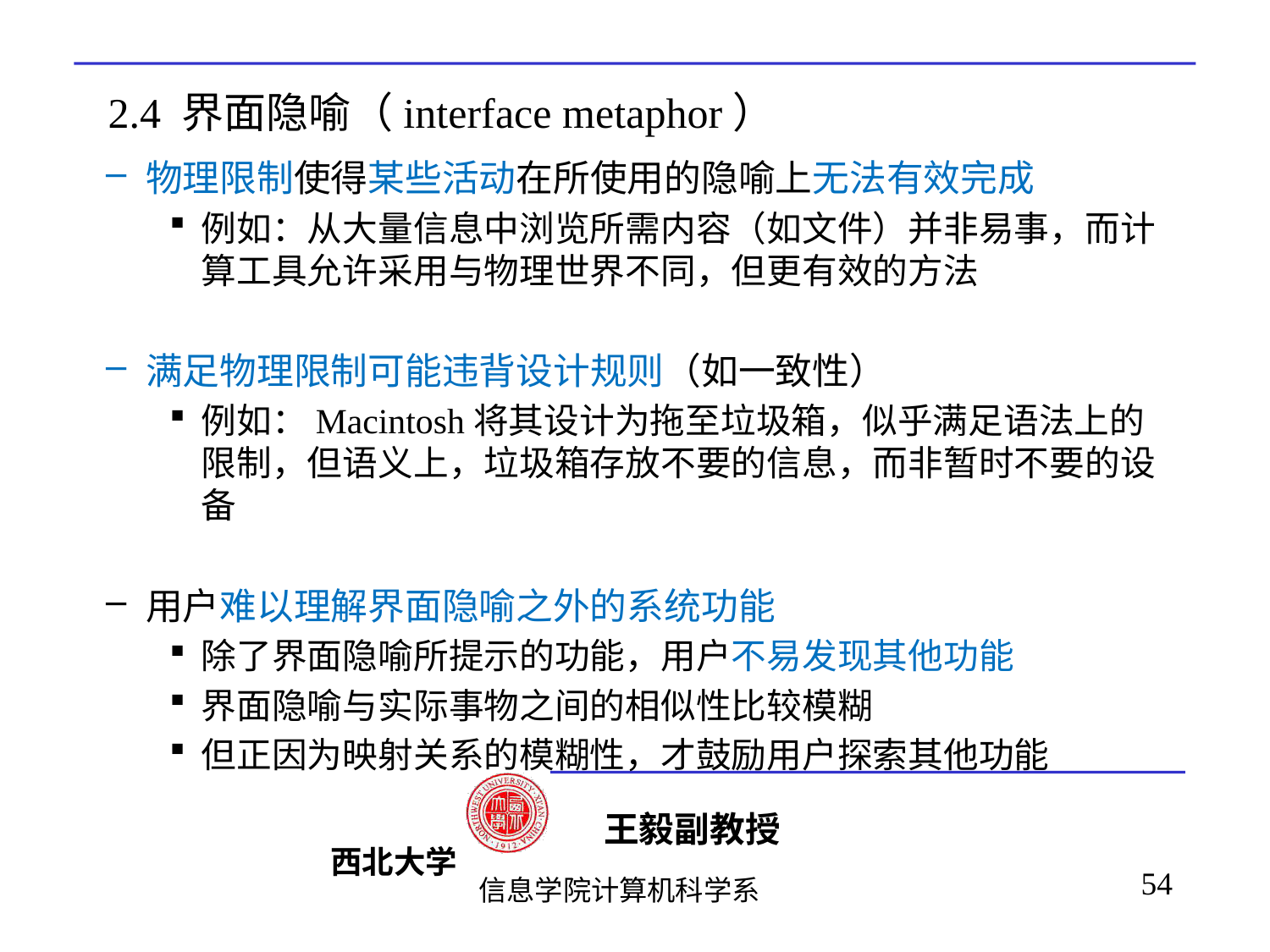

# 2.4 界面隐喻（interface metaphor）
物理限制使得某些活动在所使用的隐喻上无法有效完成
例如：从大量信息中浏览所需内容（如文件）并非易事，而计算工具允许采用与物理世界不同，但更有效的方法

满足物理限制可能违背设计规则（如一致性）
例如：Macintosh将其设计为拖至垃圾箱，似乎满足语法上的限制，但语义上，垃圾箱存放不要的信息，而非暂时不要的设备

用户难以理解界面隐喻之外的系统功能
除了界面隐喻所提示的功能，用户不易发现其他功能
界面隐喻与实际事物之间的相似性比较模糊
但正因为映射关系的模糊性，才鼓励用户探索其他功能

54